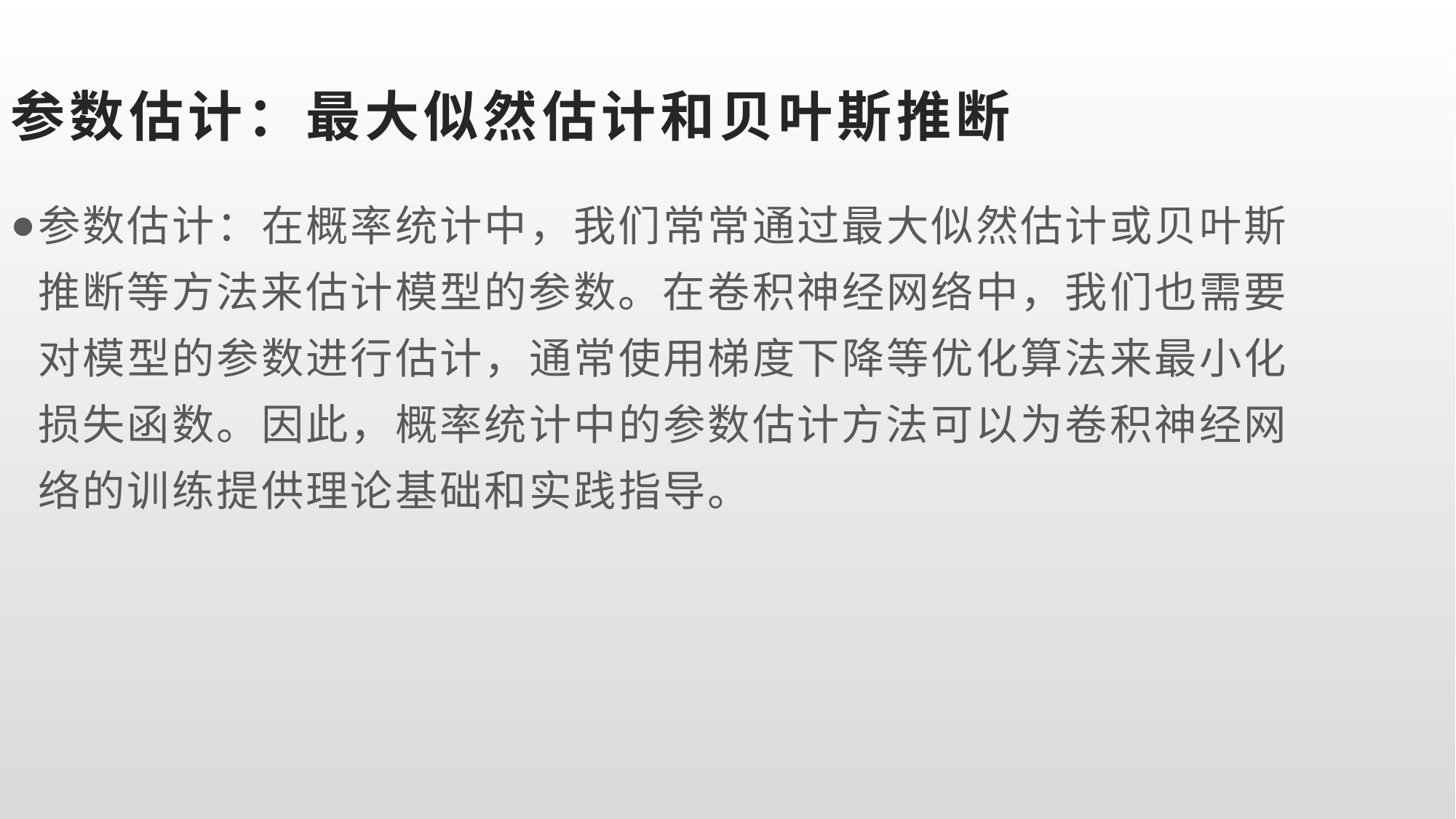

参数估计：最大似然估计和贝叶斯推断
参数估计：在概率统计中，我们常常通过最大似然估计或贝叶斯推断等方法来估计模型的参数。在卷积神经网络中，我们也需要对模型的参数进行估计，通常使用梯度下降等优化算法来最小化损失函数。因此，概率统计中的参数估计方法可以为卷积神经网络的训练提供理论基础和实践指导。